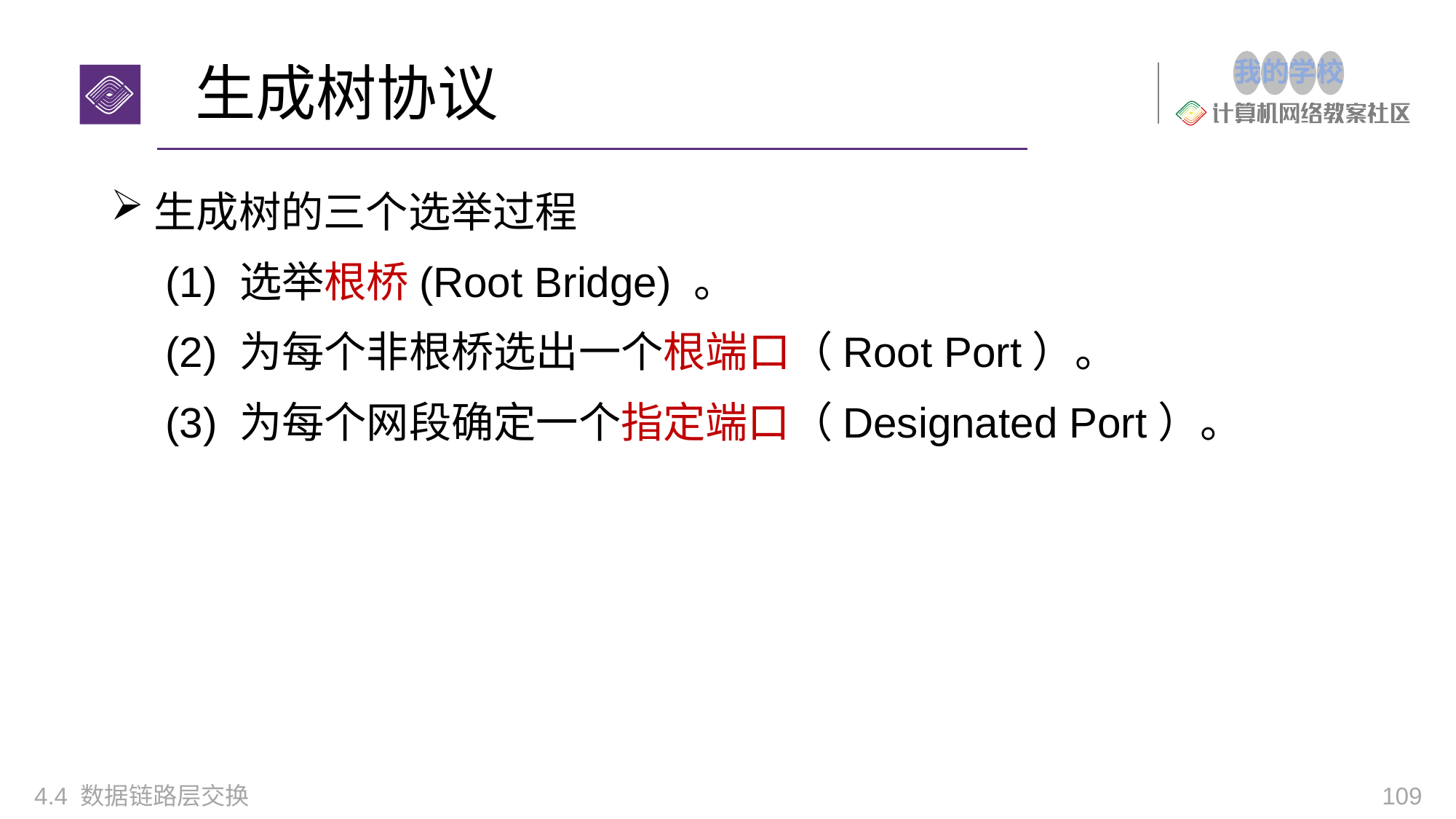

# 生成树协议
生成树的三个选举过程
(1) 选举根桥(Root Bridge) 。
(2) 为每个非根桥选出一个根端口（Root Port）。
(3) 为每个网段确定一个指定端口（Designated Port）。

4.4 数据链路层交换
109